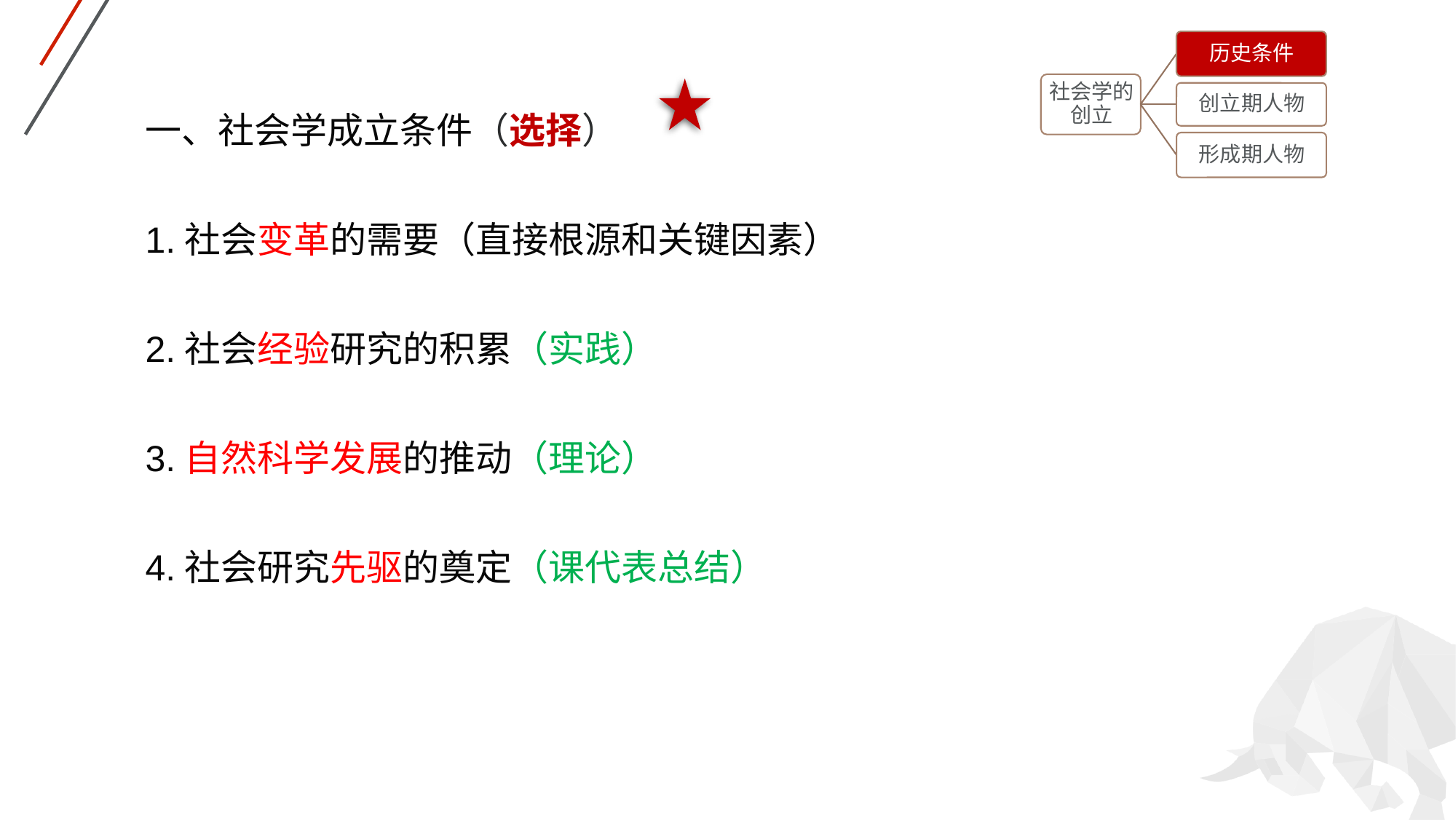

社会学的创立

历史条件

创立期人物

形成期人物
一、社会学成立条件（选择）
1.社会变革的需要（直接根源和关键因素）
2.社会经验研究的积累（实践）
3.自然科学发展的推动（理论）
4.社会研究先驱的奠定（课代表总结）